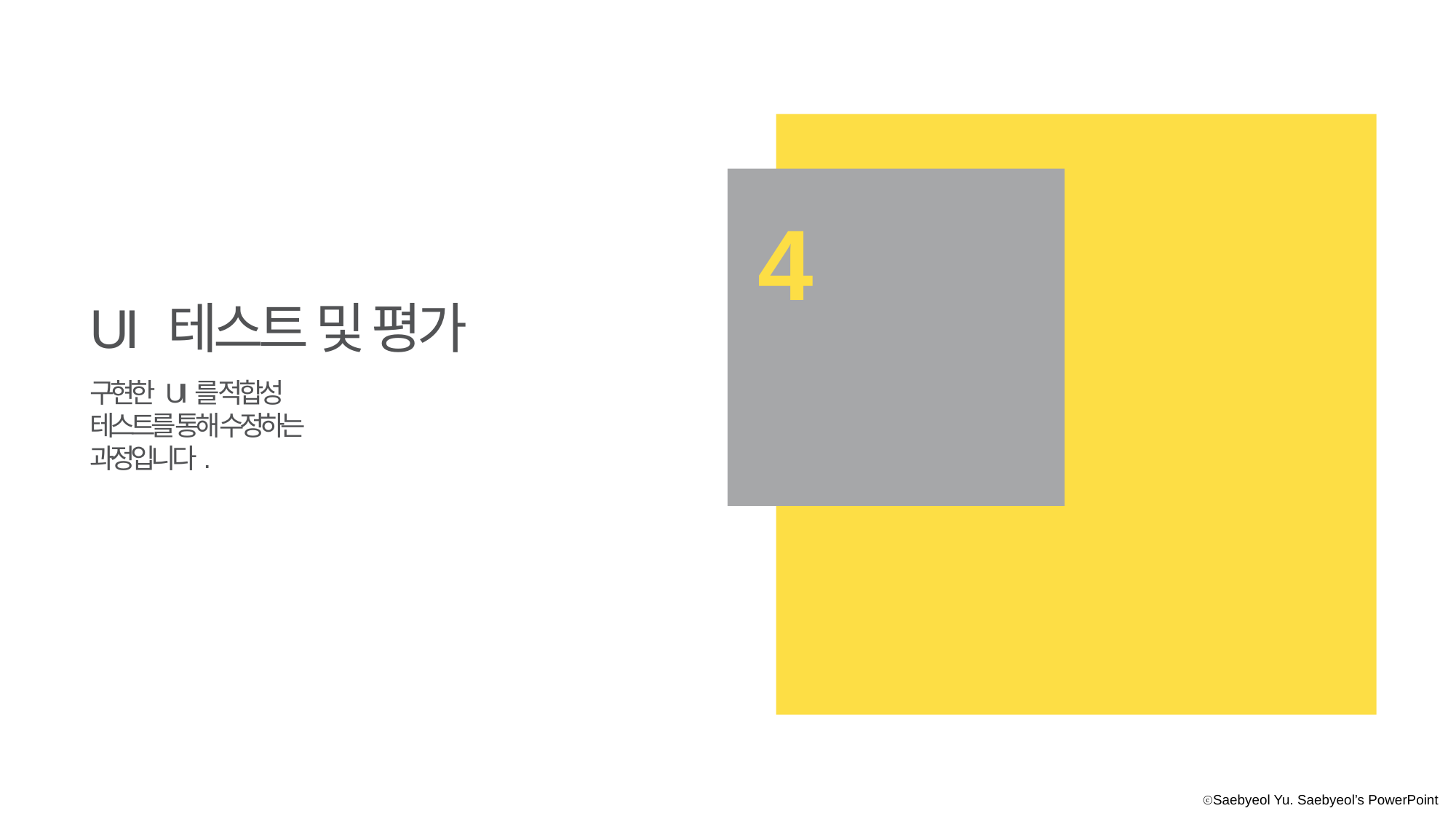

4
UI 테스트 및 평가
구현한 UI를 적합성 테스트를 통해 수정하는 과정입니다.